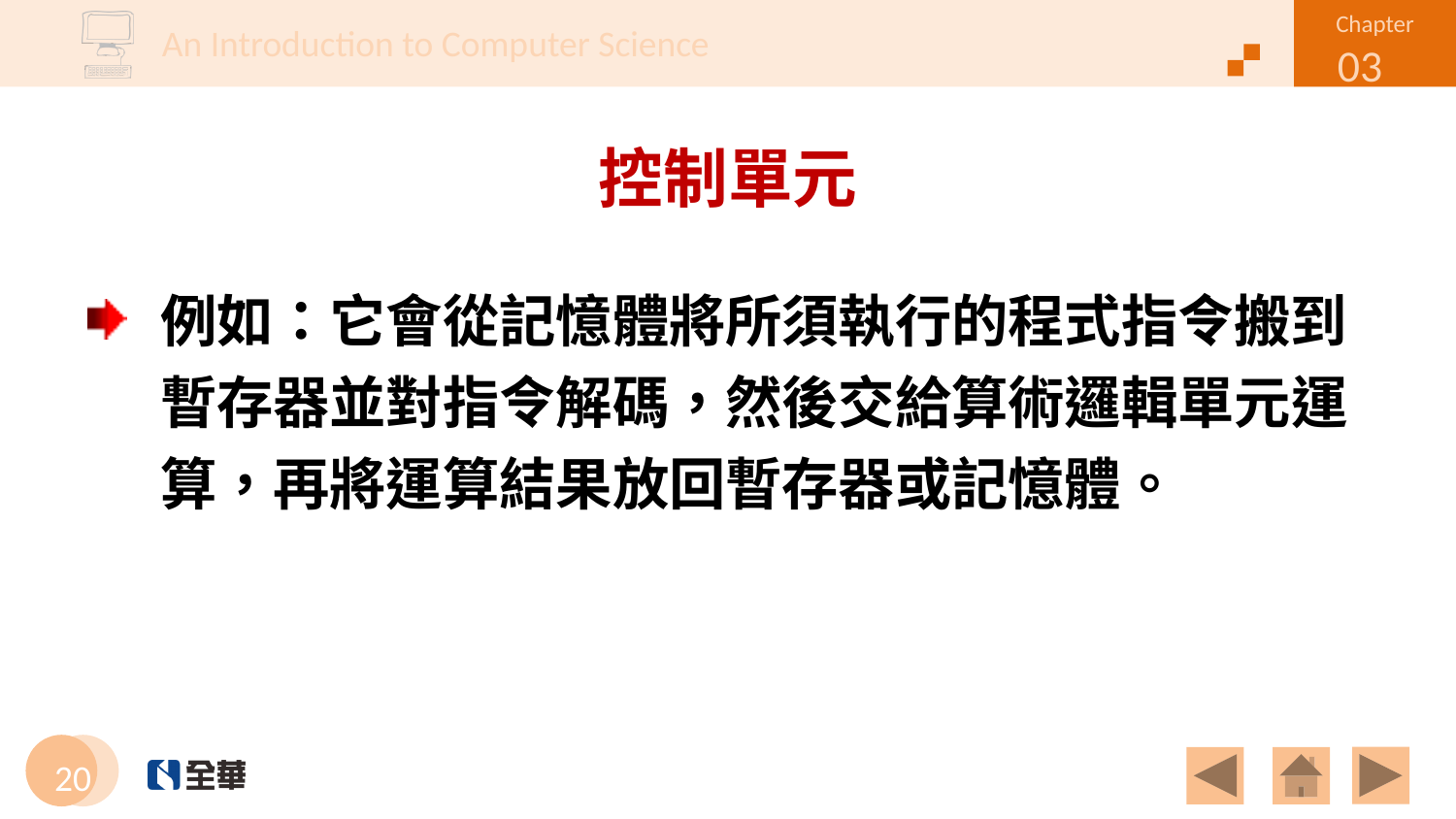

# 控制單元
例如：它會從記憶體將所須執行的程式指令搬到暫存器並對指令解碼，然後交給算術邏輯單元運算，再將運算結果放回暫存器或記憶體。